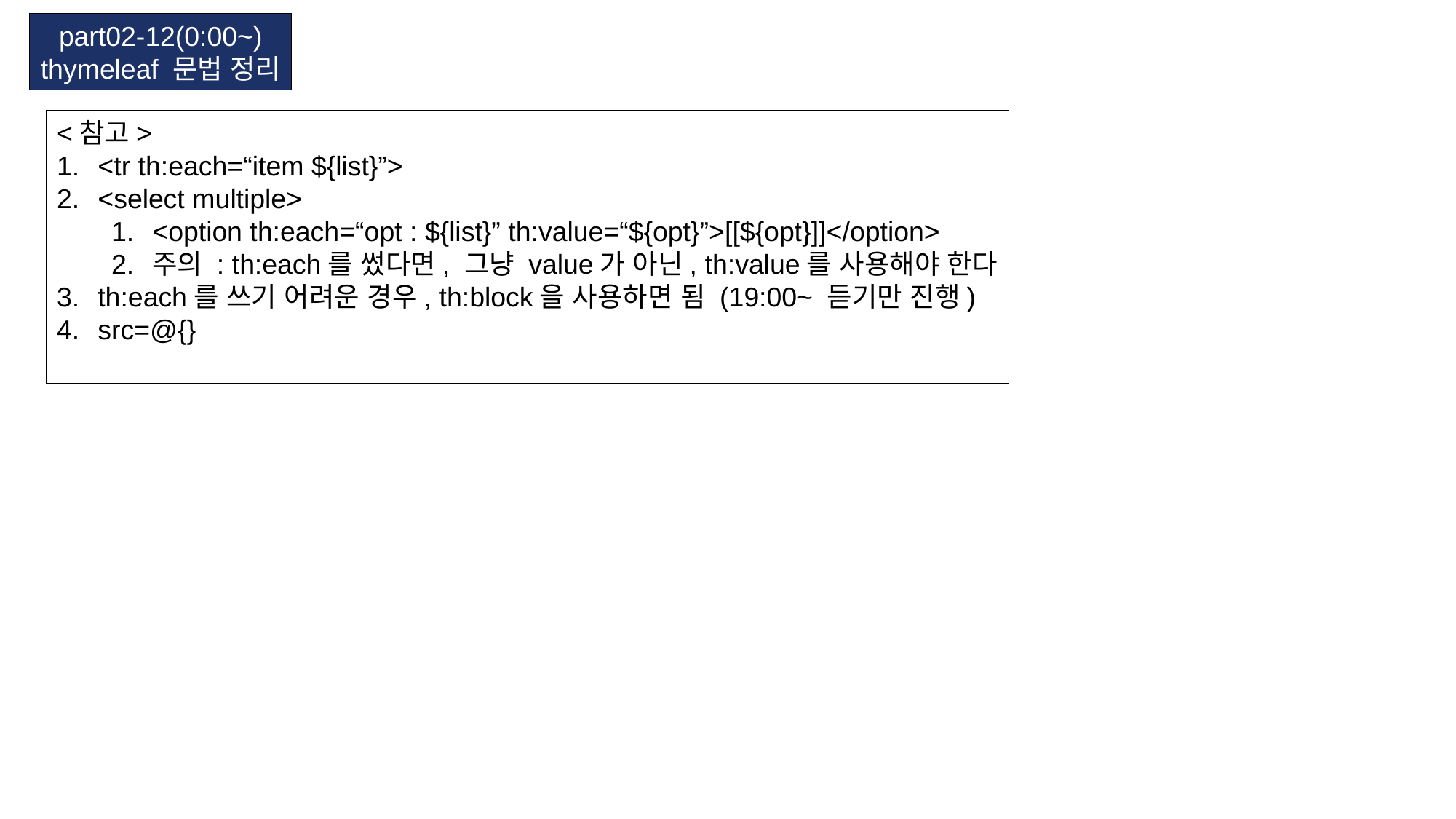

part02-12(0:00~)
thymeleaf 문법 정리
<참고>
<tr th:each=“item ${list}”>
<select multiple>
<option th:each=“opt : ${list}” th:value=“${opt}”>[[${opt}]]</option>
주의 : th:each를 썼다면, 그냥 value가 아닌, th:value를 사용해야 한다
th:each를 쓰기 어려운 경우, th:block을 사용하면 됨 (19:00~ 듣기만 진행)
src=@{}